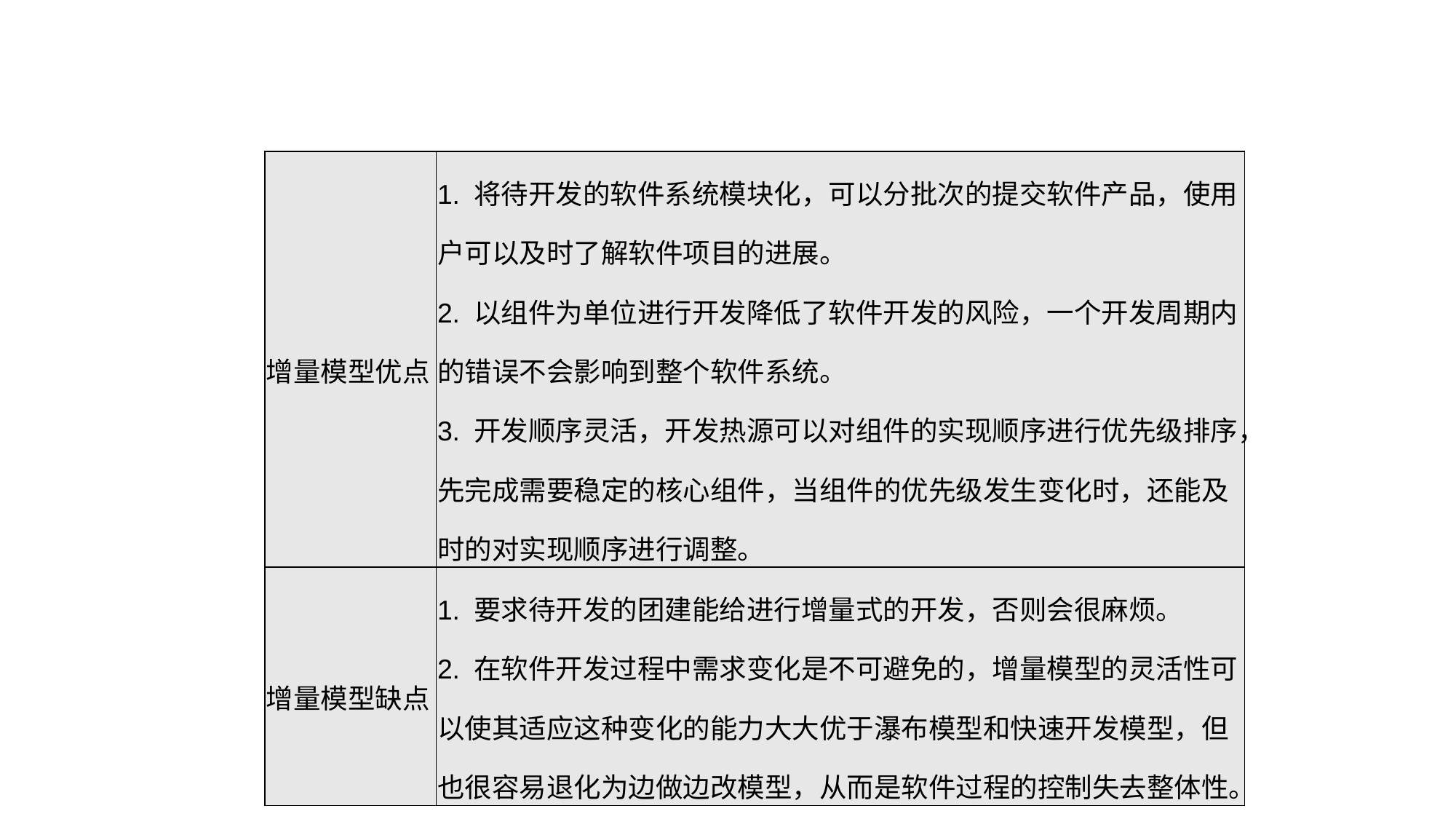

| 增量模型优点 | 1. 将待开发的软件系统模块化，可以分批次的提交软件产品，使用户可以及时了解软件项目的进展。 2. 以组件为单位进行开发降低了软件开发的风险，一个开发周期内的错误不会影响到整个软件系统。 3. 开发顺序灵活，开发热源可以对组件的实现顺序进行优先级排序，先完成需要稳定的核心组件，当组件的优先级发生变化时，还能及时的对实现顺序进行调整。 |
| --- | --- |
| 增量模型缺点 | 1. 要求待开发的团建能给进行增量式的开发，否则会很麻烦。 2. 在软件开发过程中需求变化是不可避免的，增量模型的灵活性可以使其适应这种变化的能力大大优于瀑布模型和快速开发模型，但也很容易退化为边做边改模型，从而是软件过程的控制失去整体性。 |